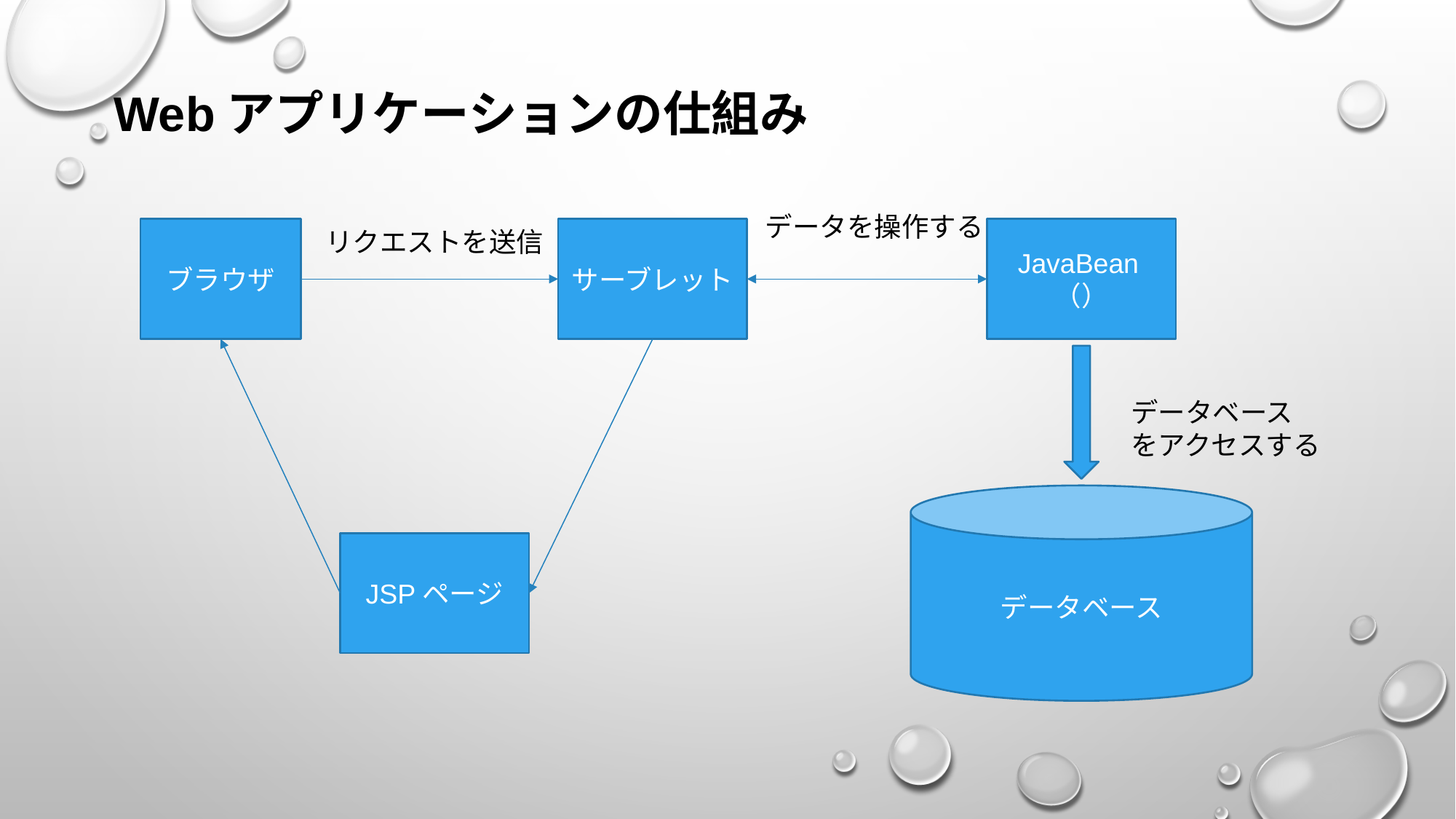

Webアプリケーションの仕組み
データを操作する
ブラウザ
サーブレット
JavaBean（）
リクエストを送信

データベース
をアクセスする
データベース
JSPページ